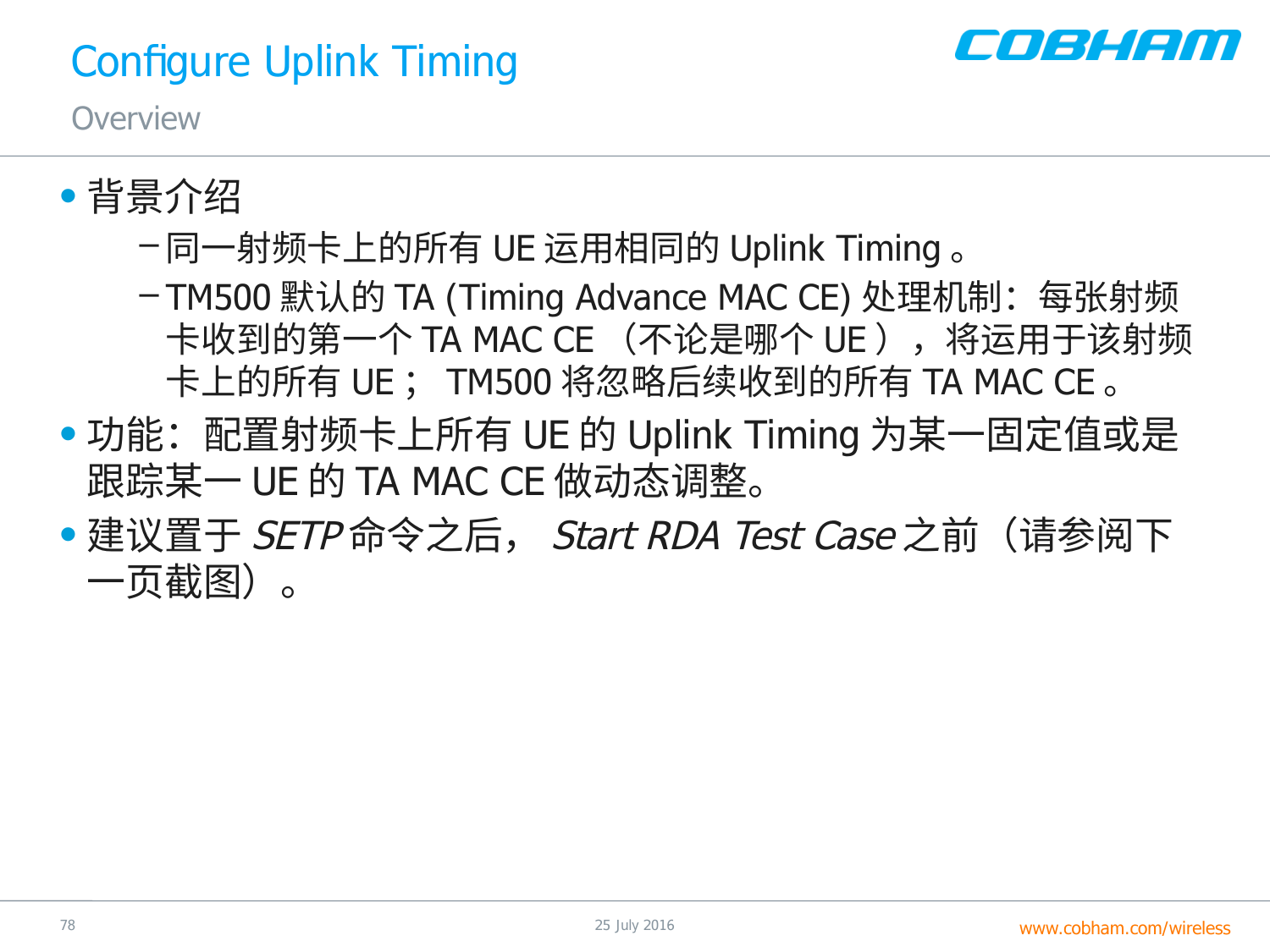

# Configure Uplink Timing
Overview
背景介绍
同一射频卡上的所有UE运用相同的Uplink Timing。
TM500默认的TA (Timing Advance MAC CE)处理机制：每张射频卡收到的第一个TA MAC CE（不论是哪个UE），将运用于该射频卡上的所有UE；TM500将忽略后续收到的所有TA MAC CE。
功能：配置射频卡上所有UE的Uplink Timing为某一固定值或是跟踪某一UE的TA MAC CE做动态调整。
建议置于SETP命令之后，Start RDA Test Case之前（请参阅下一页截图）。

78
25 July 2016